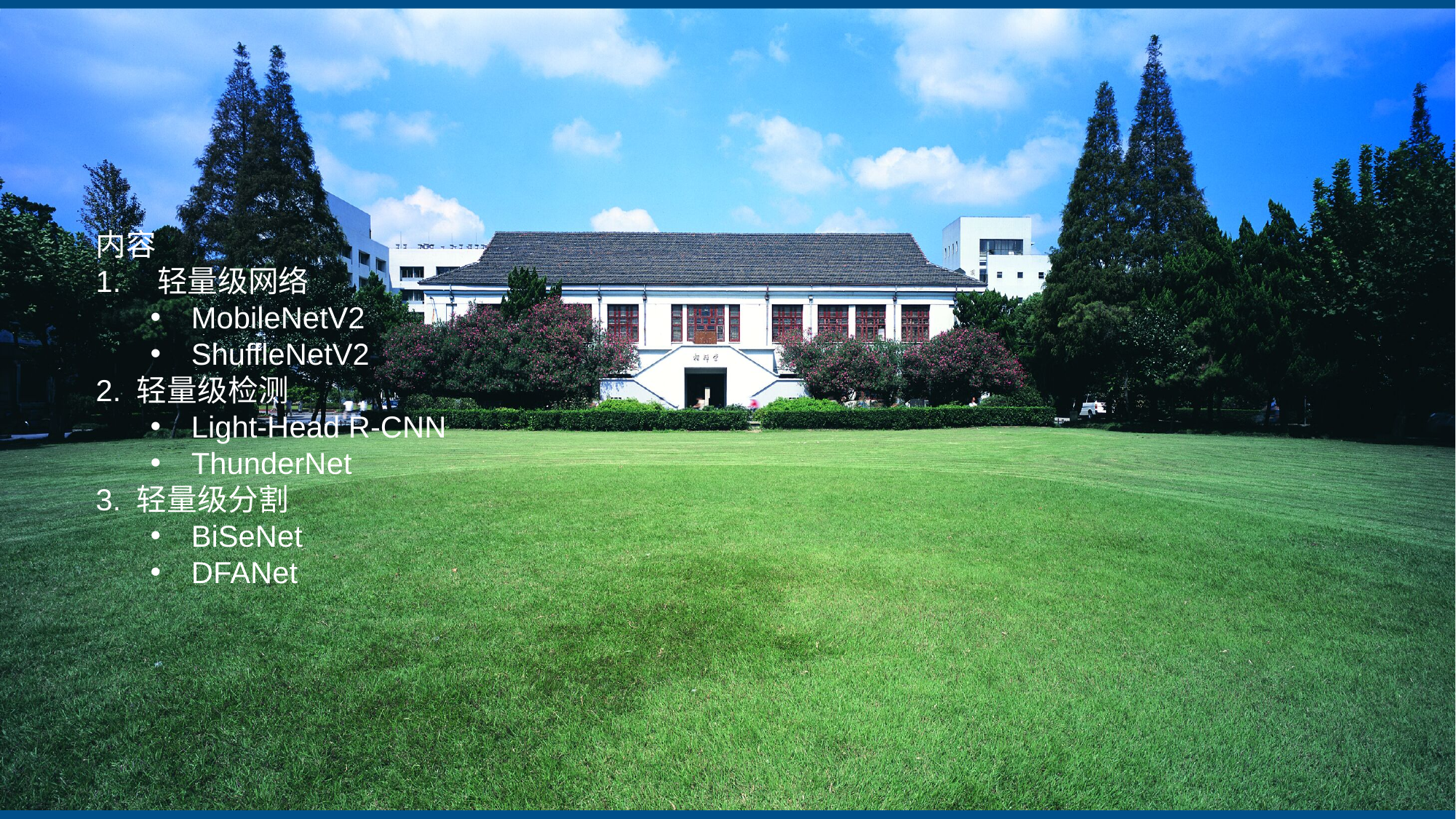

内容
轻量级网络
MobileNetV2
ShuffleNetV2
2. 轻量级检测
Light-Head R-CNN
ThunderNet
3. 轻量级分割
BiSeNet
DFANet